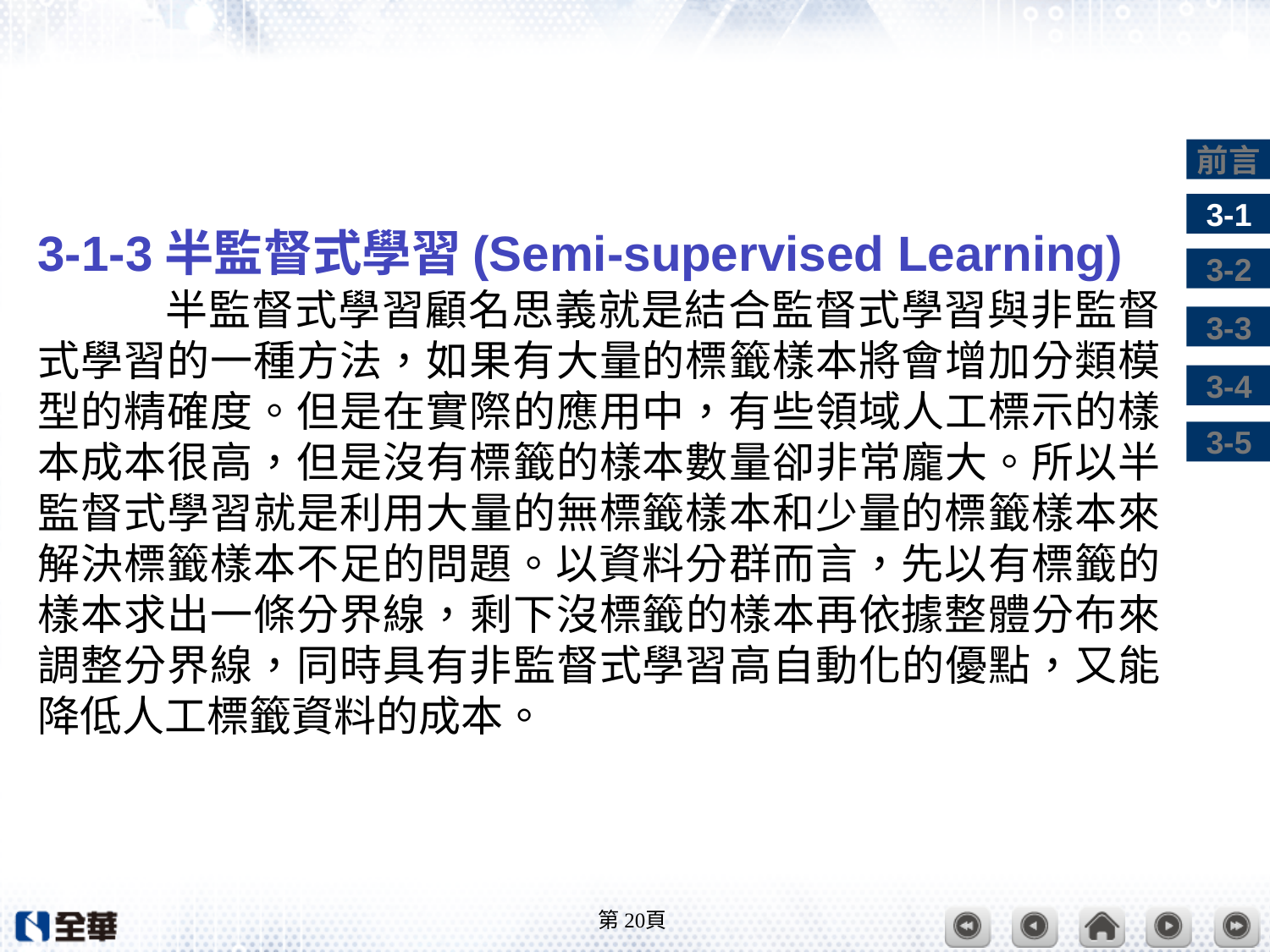

#
3-1-3半監督式學習(Semi-supervised Learning)
	半監督式學習顧名思義就是結合監督式學習與非監督式學習的一種方法，如果有大量的標籤樣本將會增加分類模型的精確度。但是在實際的應用中，有些領域人工標示的樣本成本很高，但是沒有標籤的樣本數量卻非常龐大。所以半監督式學習就是利用大量的無標籤樣本和少量的標籤樣本來解決標籤樣本不足的問題。以資料分群而言，先以有標籤的樣本求出一條分界線，剩下沒標籤的樣本再依據整體分布來調整分界線，同時具有非監督式學習高自動化的優點，又能降低人工標籤資料的成本。